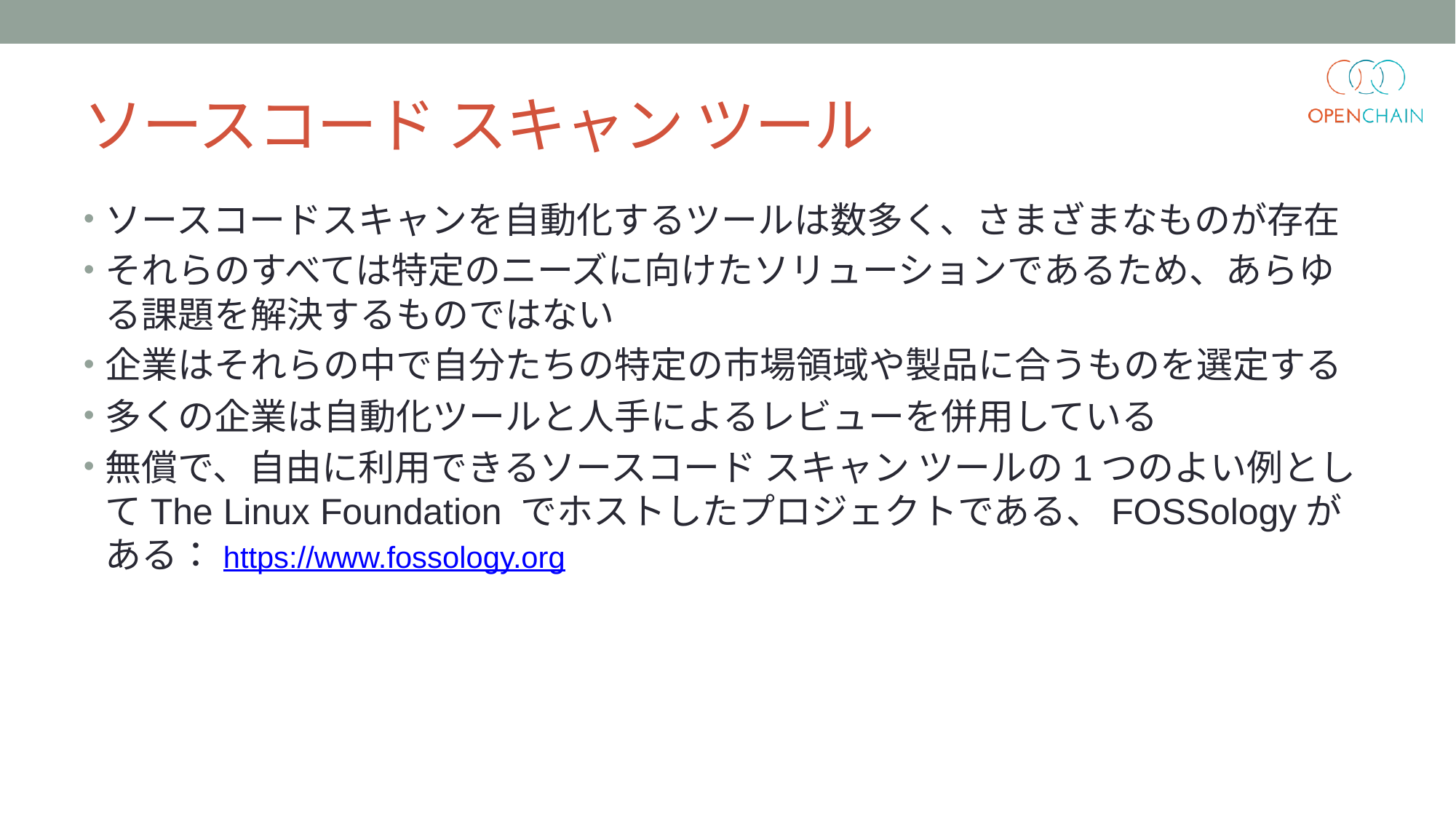

# ソースコード スキャン ツール
ソースコードスキャンを自動化するツールは数多く、さまざまなものが存在
それらのすべては特定のニーズに向けたソリューションであるため、あらゆる課題を解決するものではない
企業はそれらの中で自分たちの特定の市場領域や製品に合うものを選定する
多くの企業は自動化ツールと人手によるレビューを併用している
無償で、自由に利用できるソースコード スキャン ツールの1つのよい例としてThe Linux Foundation でホストしたプロジェクトである、FOSSologyがある：https://www.fossology.org